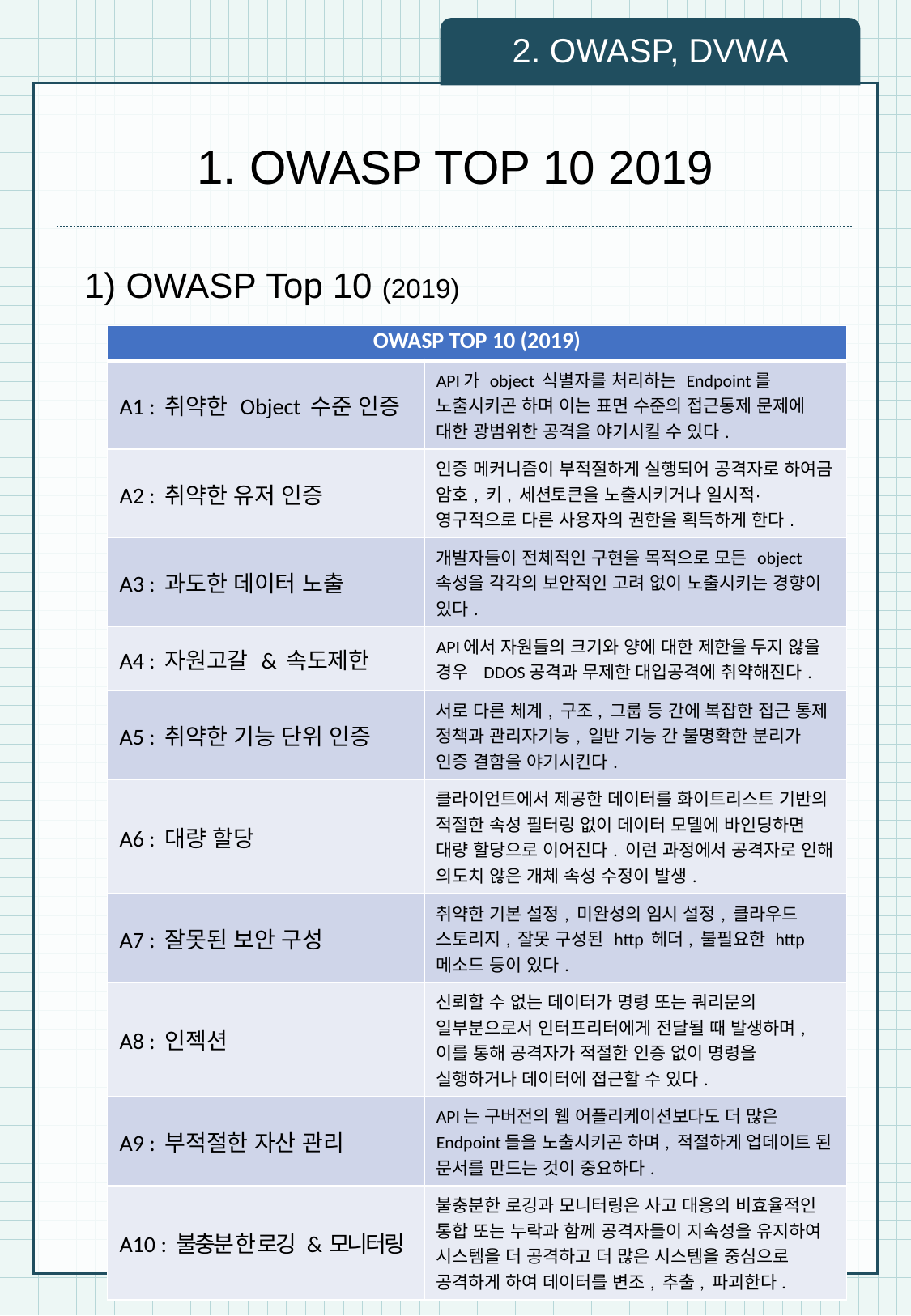

2. OWASP, DVWA

# 1. OWASP TOP 10 2019
 1) OWASP Top 10 (2019)
| OWASP TOP 10 (2019) |  |
| --- | --- |
| A1 : 취약한 Object 수준 인증 | API가 object 식별자를 처리하는 Endpoint를 노출시키곤 하며 이는 표면 수준의 접근통제 문제에 대한 광범위한 공격을 야기시킬 수 있다. |
| A2 : 취약한 유저 인증 | 인증 메커니즘이 부적절하게 실행되어 공격자로 하여금 암호, 키, 세션토큰을 노출시키거나 일시적∙영구적으로 다른 사용자의 권한을 획득하게 한다. |
| A3 : 과도한 데이터 노출 | 개발자들이 전체적인 구현을 목적으로 모든 object 속성을 각각의 보안적인 고려 없이 노출시키는 경향이 있다. |
| A4 : 자원고갈 & 속도제한 | API에서 자원들의 크기와 양에 대한 제한을 두지 않을 경우 DDOS공격과 무제한 대입공격에 취약해진다. |
| A5 : 취약한 기능 단위 인증 | 서로 다른 체계, 구조, 그룹 등 간에 복잡한 접근 통제 정책과 관리자기능, 일반 기능 간 불명확한 분리가 인증 결함을 야기시킨다. |
| A6 : 대량 할당 | 클라이언트에서 제공한 데이터를 화이트리스트 기반의 적절한 속성 필터링 없이 데이터 모델에 바인딩하면 대량 할당으로 이어진다. 이런 과정에서 공격자로 인해 의도치 않은 개체 속성 수정이 발생. |
| A7 : 잘못된 보안 구성 | 취약한 기본 설정, 미완성의 임시 설정, 클라우드 스토리지, 잘못 구성된 http 헤더, 불필요한 http 메소드 등이 있다. |
| A8 : 인젝션 | 신뢰할 수 없는 데이터가 명령 또는 쿼리문의 일부분으로서 인터프리터에게 전달될 때 발생하며, 이를 통해 공격자가 적절한 인증 없이 명령을 실행하거나 데이터에 접근할 수 있다. |
| A9 : 부적절한 자산 관리 | API는 구버전의 웹 어플리케이션보다도 더 많은 Endpoint들을 노출시키곤 하며, 적절하게 업데이트 된 문서를 만드는 것이 중요하다. |
| A10 : 불충분 한 로깅 & 모니터링 | 불충분한 로깅과 모니터링은 사고 대응의 비효율적인 통합 또는 누락과 함께 공격자들이 지속성을 유지하여 시스템을 더 공격하고 더 많은 시스템을 중심으로 공격하게 하여 데이터를 변조, 추출, 파괴한다. |